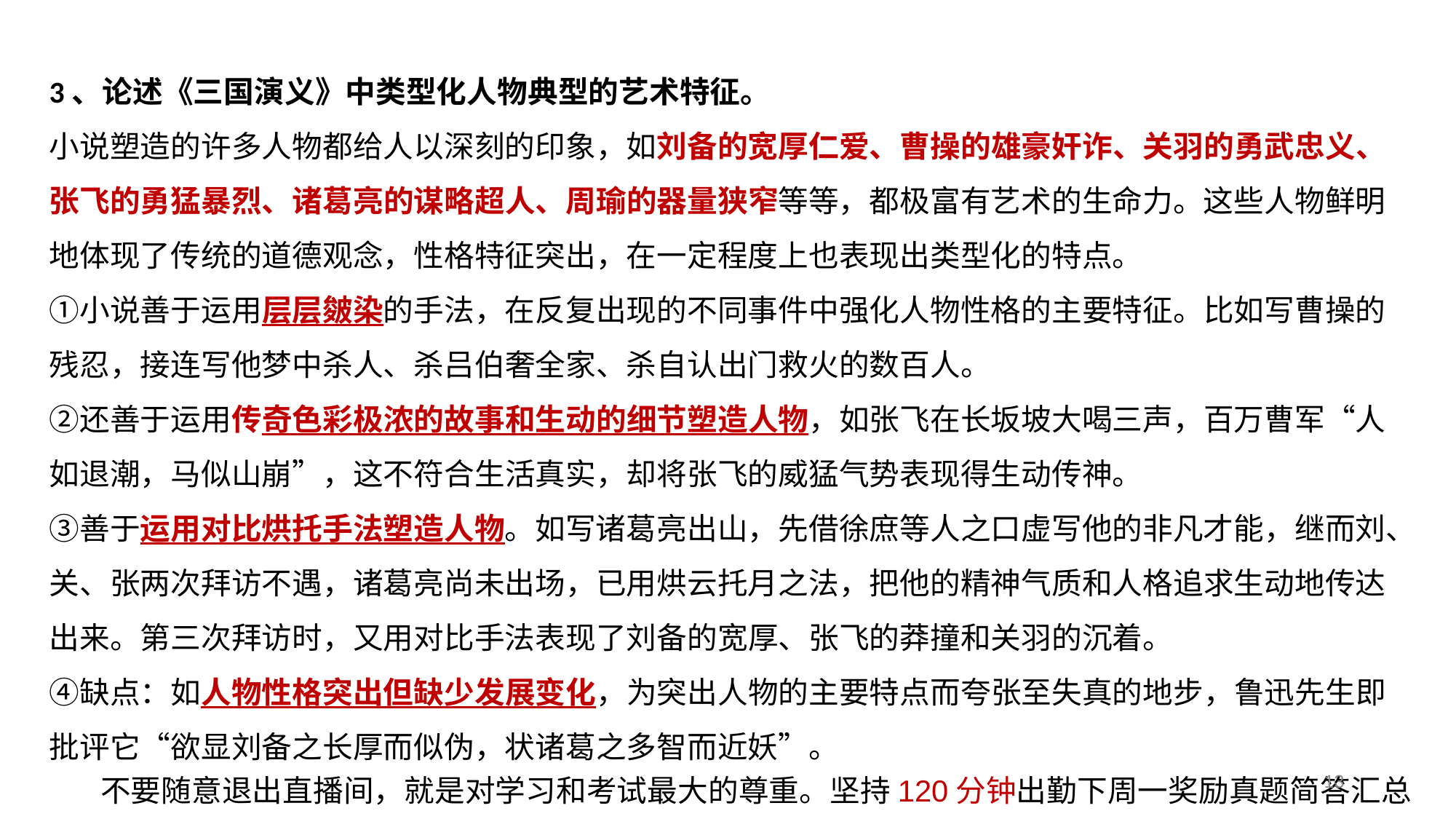

3、论述《三国演义》中类型化人物典型的艺术特征。
小说塑造的许多人物都给人以深刻的印象，如刘备的宽厚仁爱、曹操的雄豪奸诈、关羽的勇武忠义、张飞的勇猛暴烈、诸葛亮的谋略超人、周瑜的器量狭窄等等，都极富有艺术的生命力。这些人物鲜明地体现了传统的道德观念，性格特征突出，在一定程度上也表现出类型化的特点。
①小说善于运用层层皴染的手法，在反复出现的不同事件中强化人物性格的主要特征。比如写曹操的残忍，接连写他梦中杀人、杀吕伯奢全家、杀自认出门救火的数百人。
②还善于运用传奇色彩极浓的故事和生动的细节塑造人物，如张飞在长坂坡大喝三声，百万曹军“人如退潮，马似山崩”，这不符合生活真实，却将张飞的威猛气势表现得生动传神。
③善于运用对比烘托手法塑造人物。如写诸葛亮出山，先借徐庶等人之口虚写他的非凡才能，继而刘、关、张两次拜访不遇，诸葛亮尚未出场，已用烘云托月之法，把他的精神气质和人格追求生动地传达出来。第三次拜访时，又用对比手法表现了刘备的宽厚、张飞的莽撞和关羽的沉着。
④缺点：如人物性格突出但缺少发展变化，为突出人物的主要特点而夸张至失真的地步，鲁迅先生即批评它“欲显刘备之长厚而似伪，状诸葛之多智而近妖”。
13